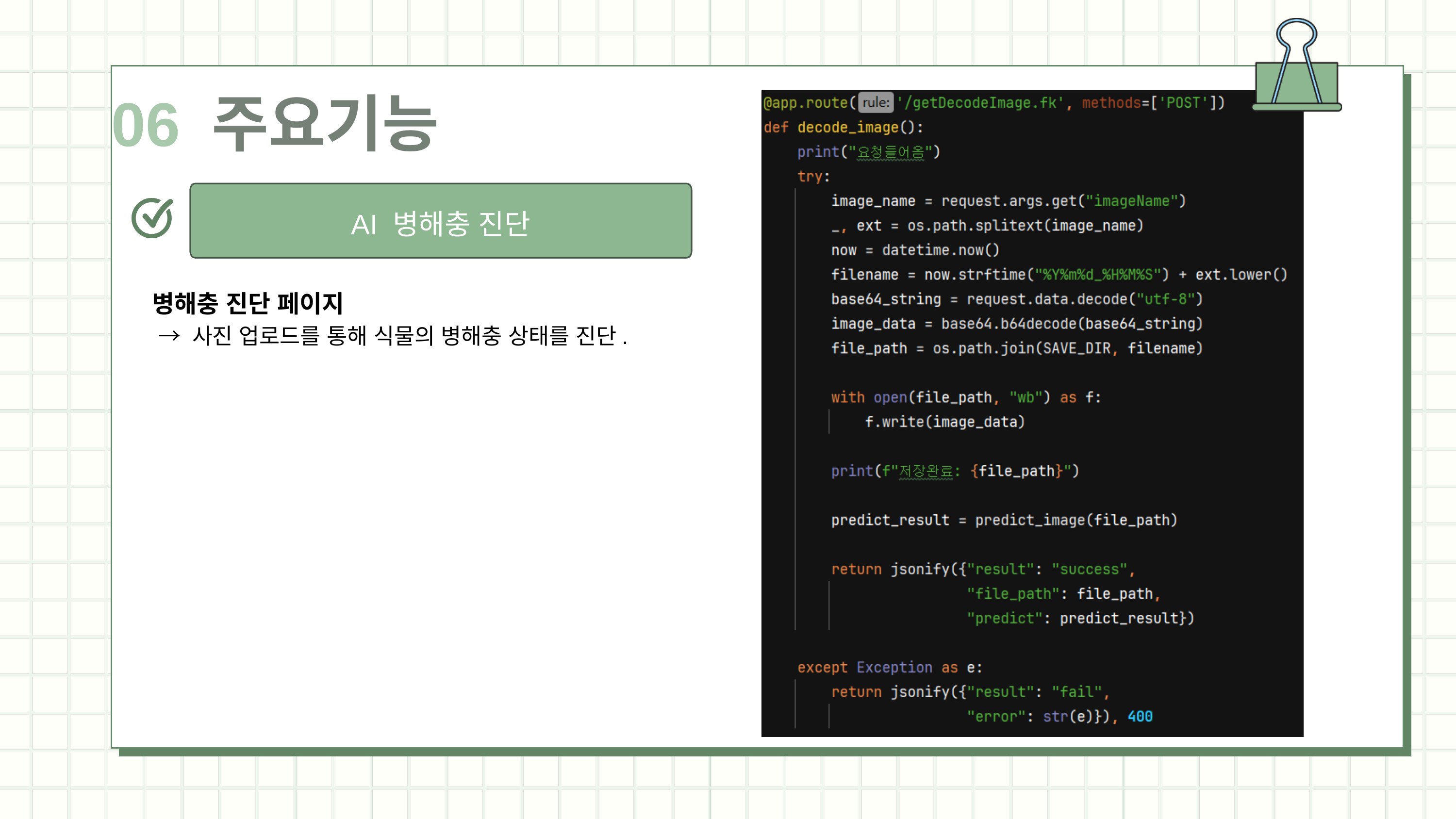

06 주요기능

AI 병해충 진단

병해충 진단 페이지
 → 사진 업로드를 통해 식물의 병해충 상태를 진단.